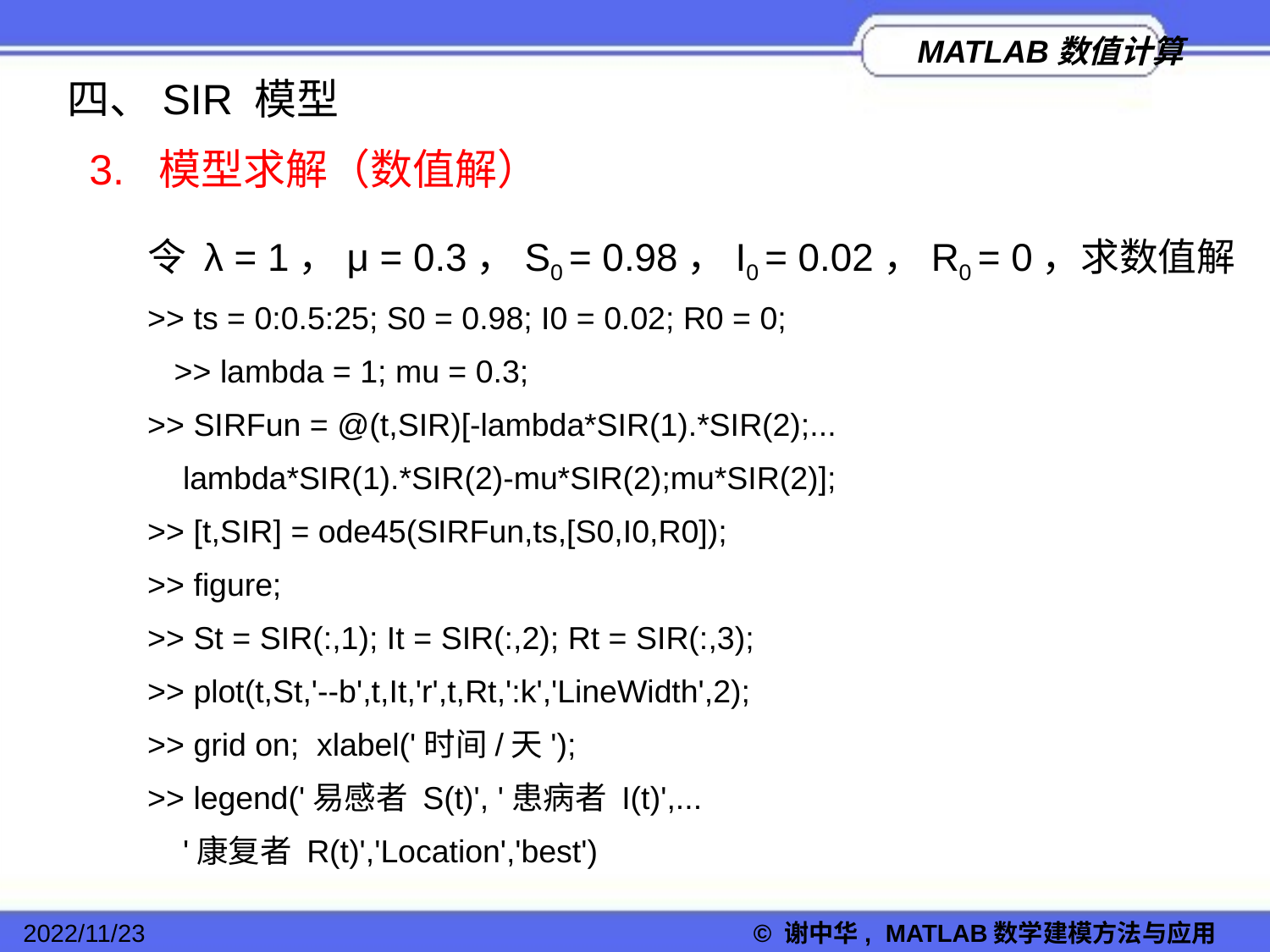

四、SIR 模型
3.  模型求解（数值解）
令 λ = 1，μ = 0.3，S0 = 0.98，I0 = 0.02，R0 = 0，求数值解
>> ts = 0:0.5:25; S0 = 0.98; I0 = 0.02; R0 = 0;                                              >> lambda = 1; mu = 0.3;
>> SIRFun = @(t,SIR)[-lambda*SIR(1).*SIR(2);...
    lambda*SIR(1).*SIR(2)-mu*SIR(2);mu*SIR(2)];
>> [t,SIR] = ode45(SIRFun,ts,[S0,I0,R0]);
>> figure;
>> St = SIR(:,1); It = SIR(:,2); Rt = SIR(:,3);
>> plot(t,St,'--b',t,It,'r',t,Rt,':k','LineWidth',2);
>> grid on;  xlabel('时间/天');
>> legend('易感者 S(t)', '患病者 I(t)',...
    '康复者 R(t)','Location','best')
2022/11/23
© 谢中华,  MATLAB数学建模方法与应用